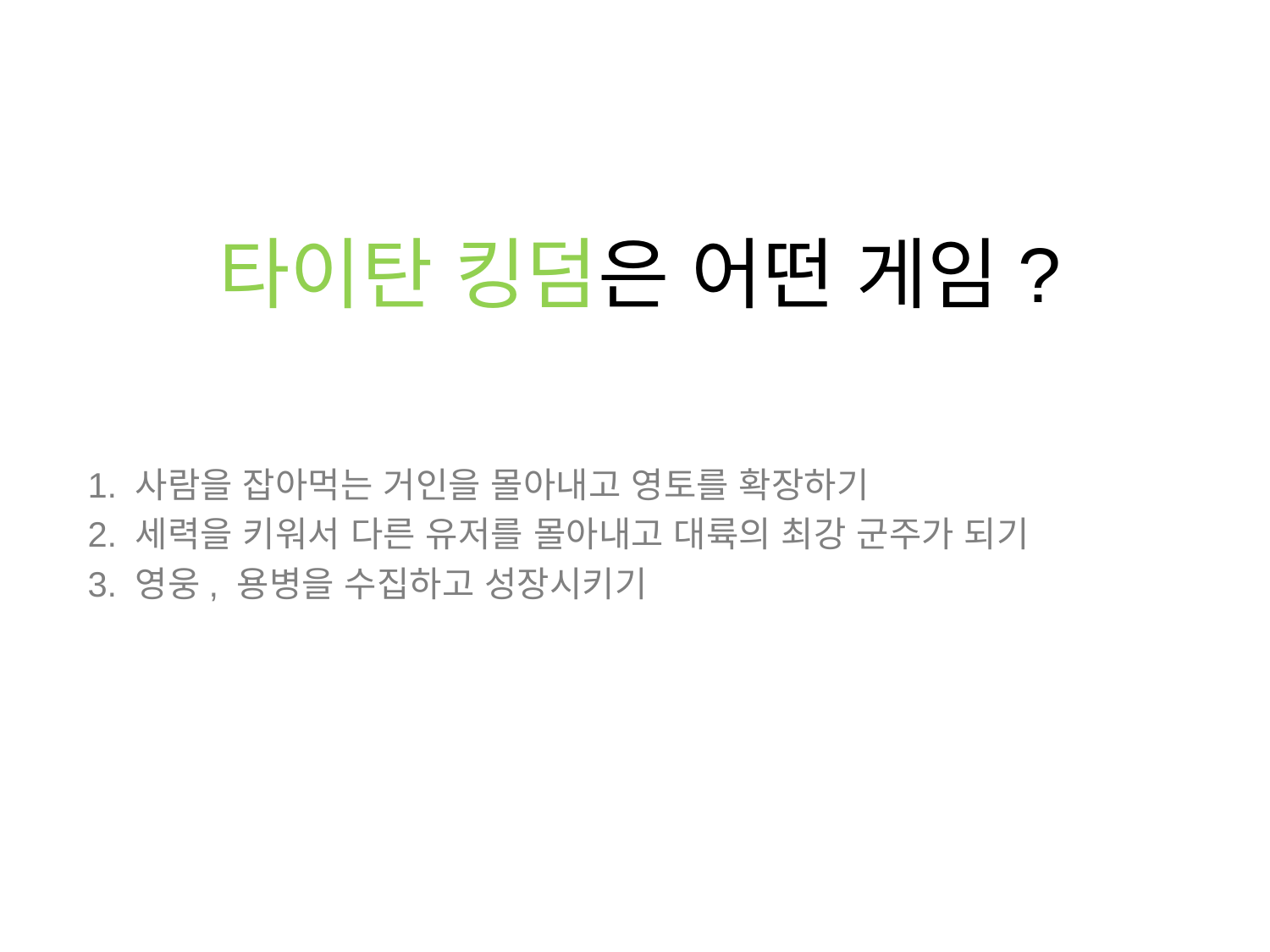

# 타이탄 킹덤은 어떤 게임?
1. 사람을 잡아먹는 거인을 몰아내고 영토를 확장하기
2. 세력을 키워서 다른 유저를 몰아내고 대륙의 최강 군주가 되기
3. 영웅, 용병을 수집하고 성장시키기